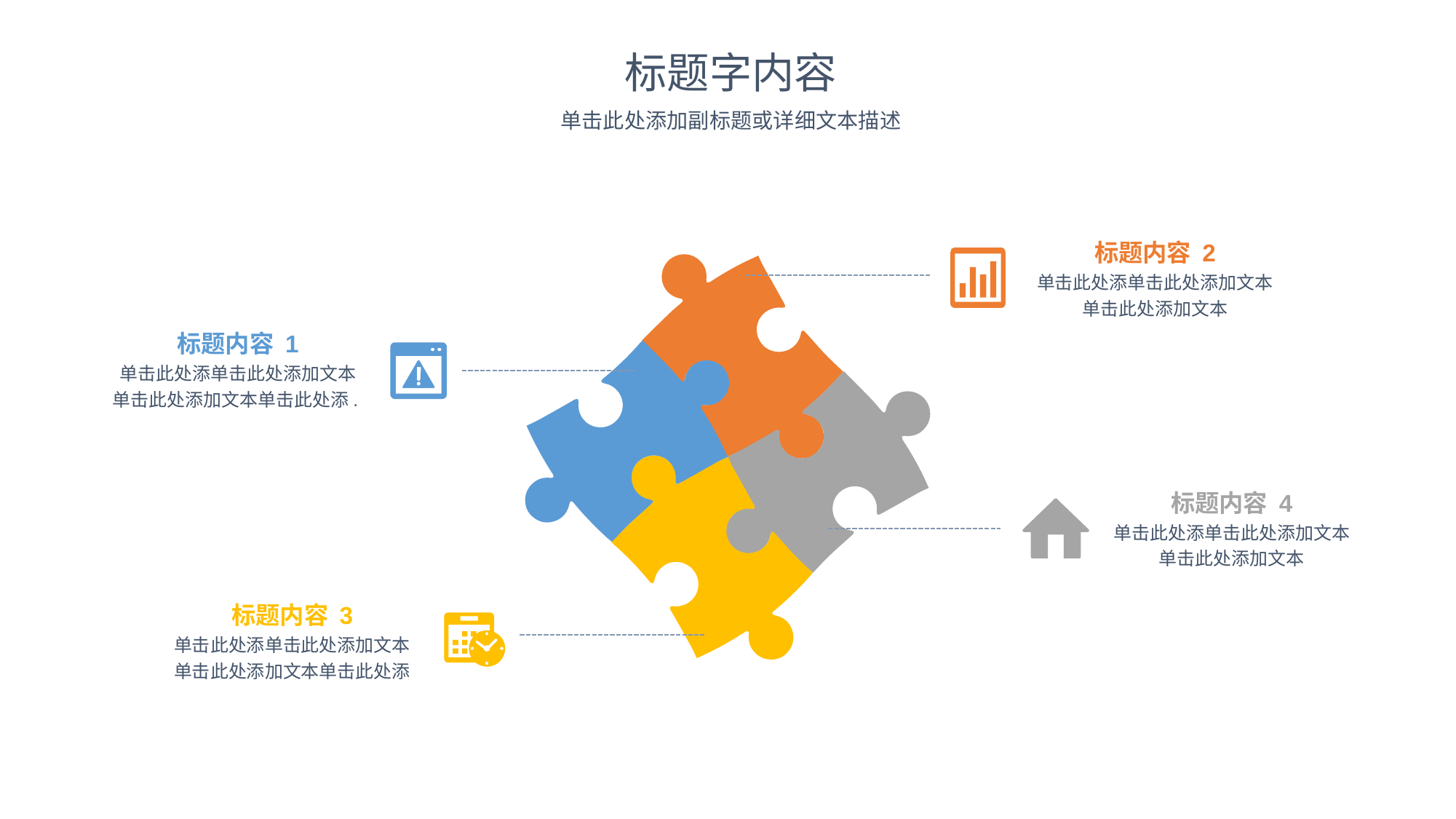

标题字内容
单击此处添加副标题或详细文本描述
标题内容 2
单击此处添单击此处添加文本
单击此处添加文本

标题内容 1
单击此处添单击此处添加文本
单击此处添加文本单击此处添.

标题内容 4
单击此处添单击此处添加文本
单击此处添加文本

标题内容 3
单击此处添单击此处添加文本
单击此处添加文本单击此处添